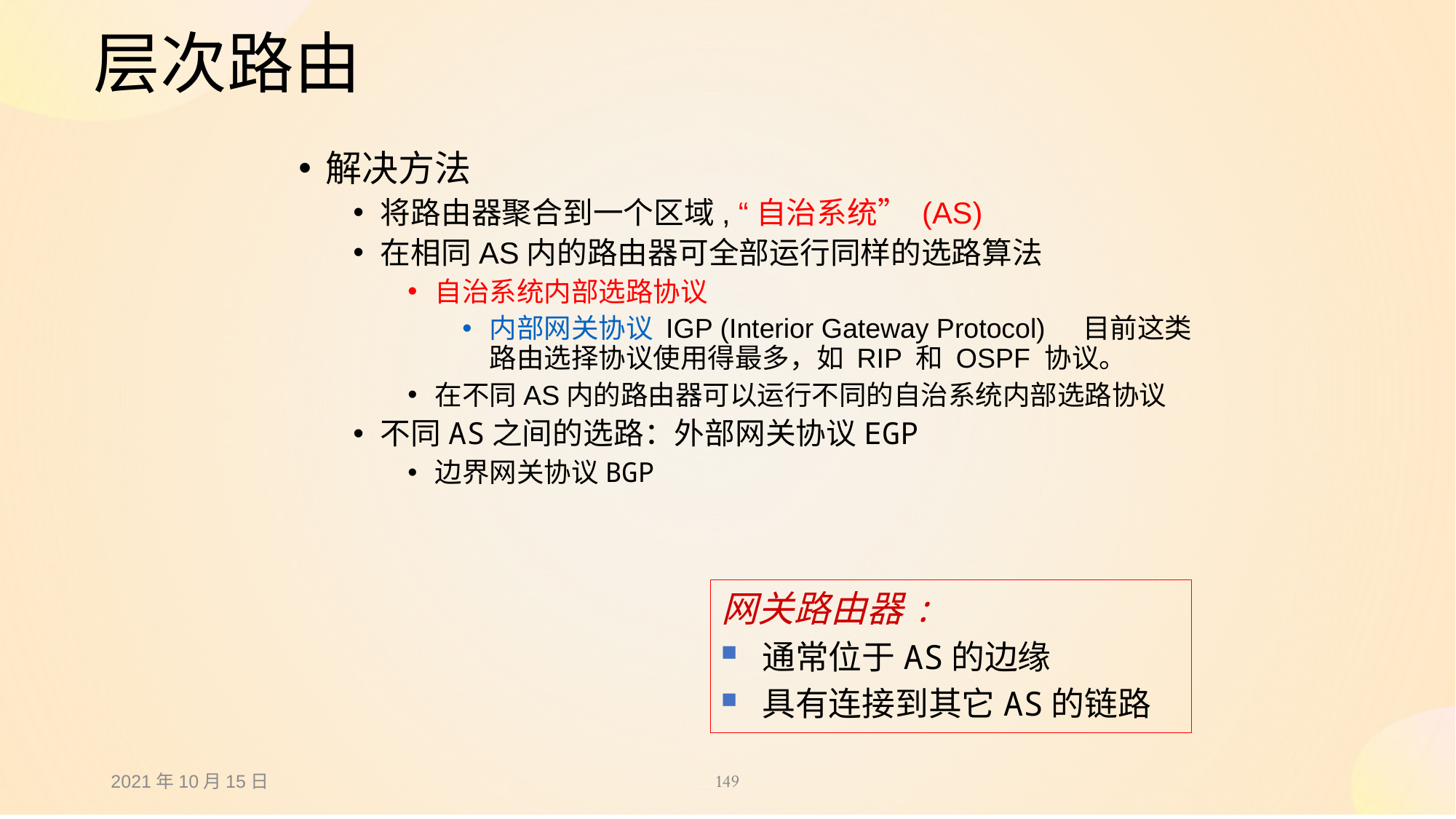

# 层次路由
解决方法
将路由器聚合到一个区域, “自治系统” (AS)
在相同AS内的路由器可全部运行同样的选路算法
自治系统内部选路协议
内部网关协议 IGP (Interior Gateway Protocol)    目前这类路由选择协议使用得最多，如 RIP 和 OSPF 协议。
在不同AS内的路由器可以运行不同的自治系统内部选路协议
不同AS之间的选路：外部网关协议EGP
边界网关协议BGP

网关路由器:
通常位于AS的边缘
具有连接到其它AS的链路
2021年10月15日
149